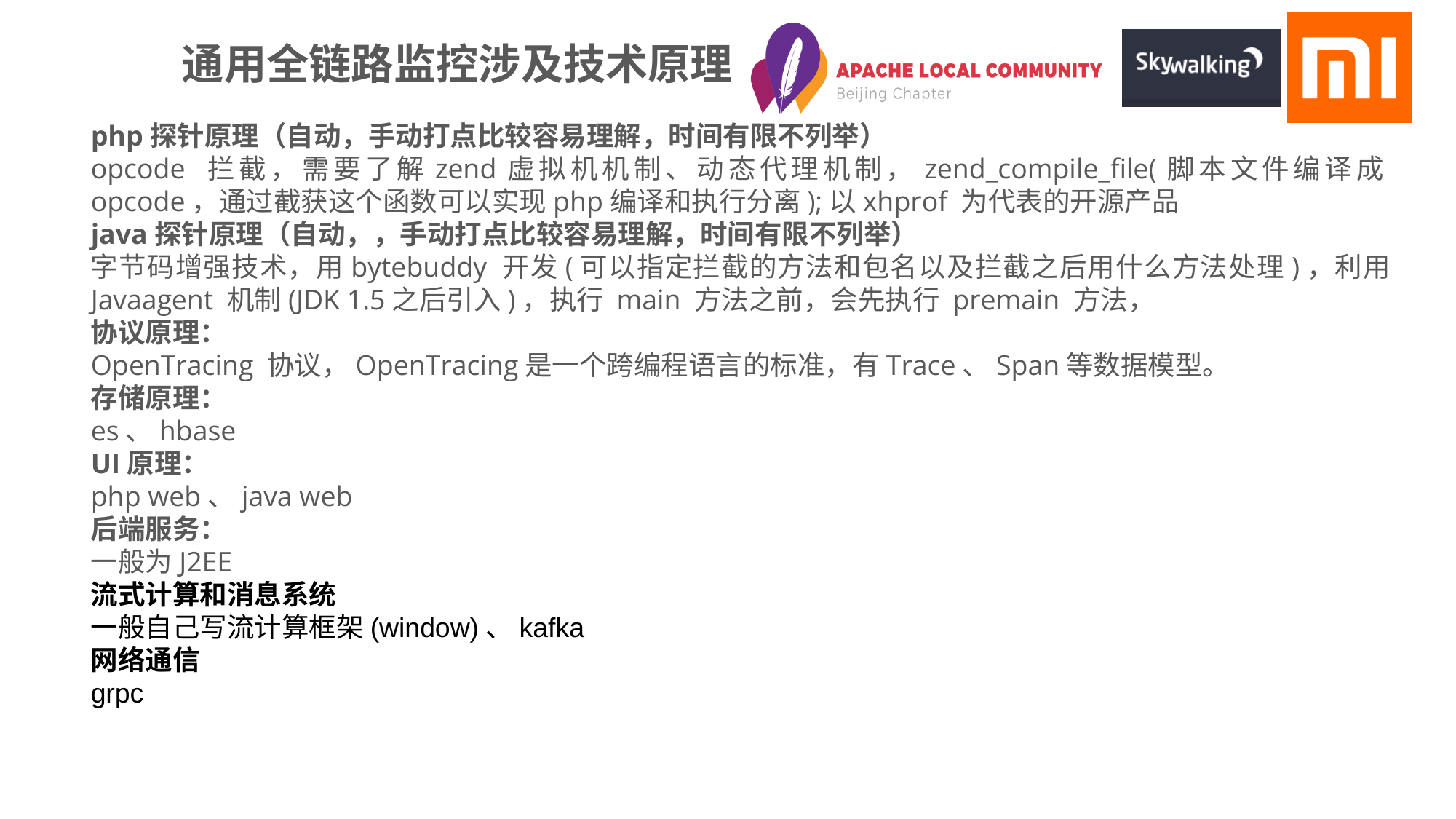

# 通用全链路监控涉及技术原理
php探针原理（自动，手动打点比较容易理解，时间有限不列举）
opcode 拦截，需要了解zend虚拟机机制、动态代理机制，zend_compile_file(脚本文件编译成opcode，通过截获这个函数可以实现php编译和执行分离);以xhprof 为代表的开源产品
java探针原理（自动，，手动打点比较容易理解，时间有限不列举）
字节码增强技术，用bytebuddy 开发(可以指定拦截的方法和包名以及拦截之后用什么方法处理)，利用 Javaagent 机制(JDK 1.5之后引入)，执行 main 方法之前，会先执行 premain 方法，
协议原理：
OpenTracing 协议，OpenTracing是一个跨编程语言的标准，有Trace、Span等数据模型。
存储原理：
es、hbase
UI原理：
php web、java web
后端服务：
一般为J2EE
流式计算和消息系统
一般自己写流计算框架(window)、kafka
网络通信
grpc